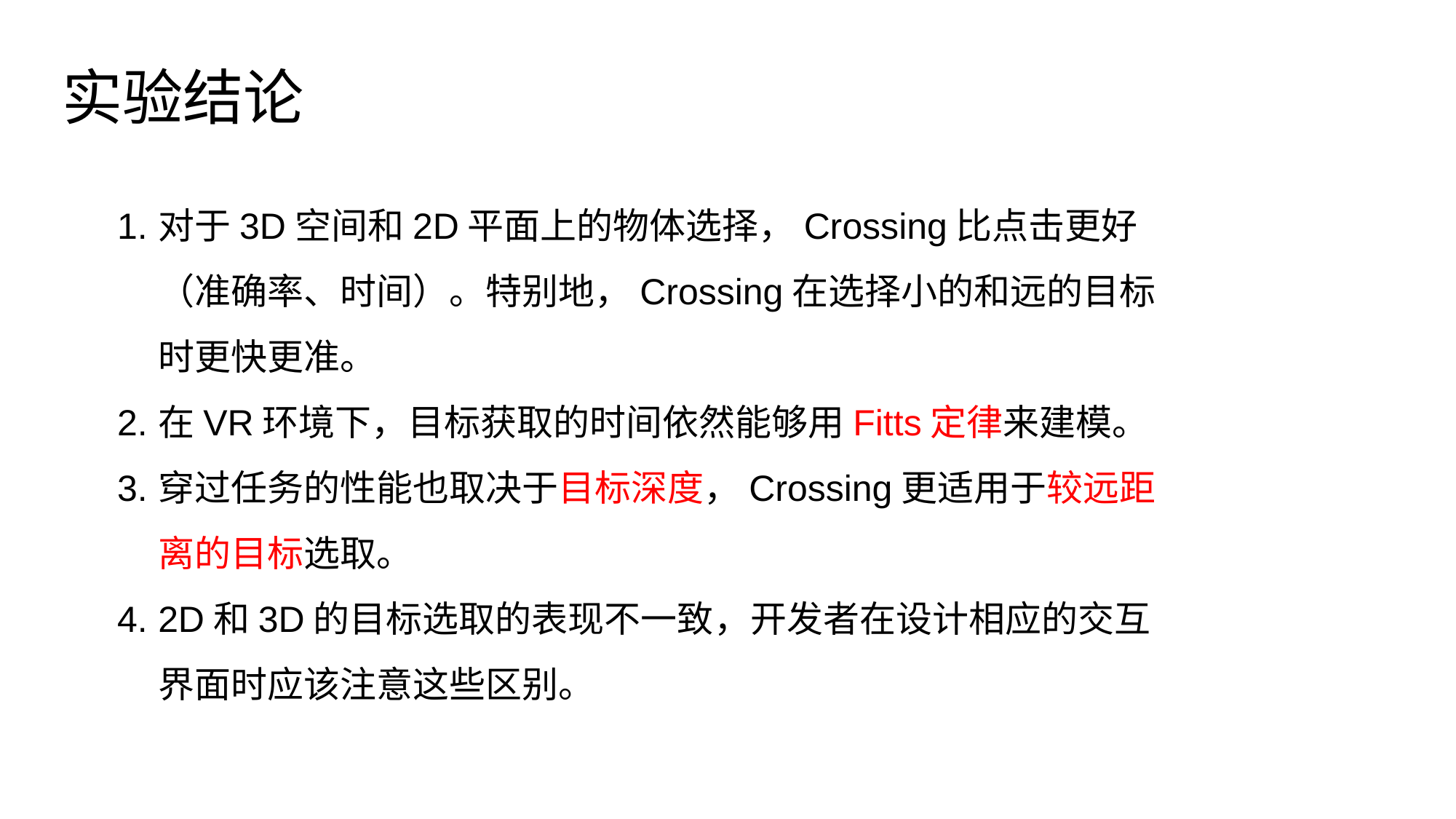

实验结论

对于3D空间和2D平面上的物体选择，Crossing比点击更好（准确率、时间）。特别地，Crossing在选择小的和远的目标时更快更准。
在VR环境下，目标获取的时间依然能够用Fitts定律来建模。
穿过任务的性能也取决于目标深度，Crossing更适用于较远距离的目标选取。
2D和3D的目标选取的表现不一致，开发者在设计相应的交互界面时应该注意这些区别。